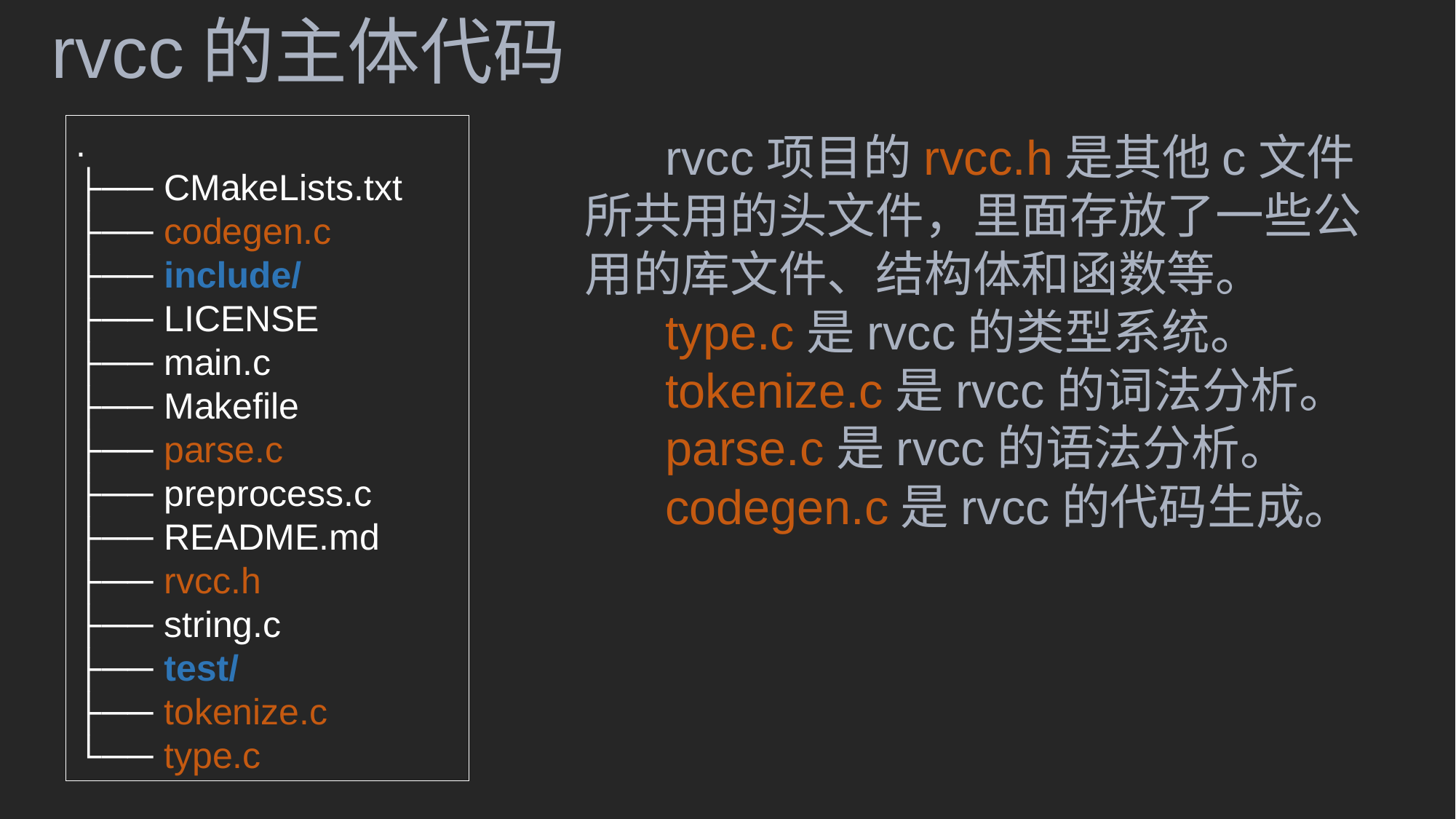

rvcc的主体代码
.
├── CMakeLists.txt
├── codegen.c
├── include/
├── LICENSE
├── main.c
├── Makefile
├── parse.c
├── preprocess.c
├── README.md
├── rvcc.h
├── string.c
├── test/
├── tokenize.c
└── type.c
      rvcc项目的rvcc.h是其他c文件所共用的头文件，里面存放了一些公用的库文件、结构体和函数等。
      type.c是rvcc的类型系统。
      tokenize.c是rvcc的词法分析。
      parse.c是rvcc的语法分析。
      codegen.c是rvcc的代码生成。